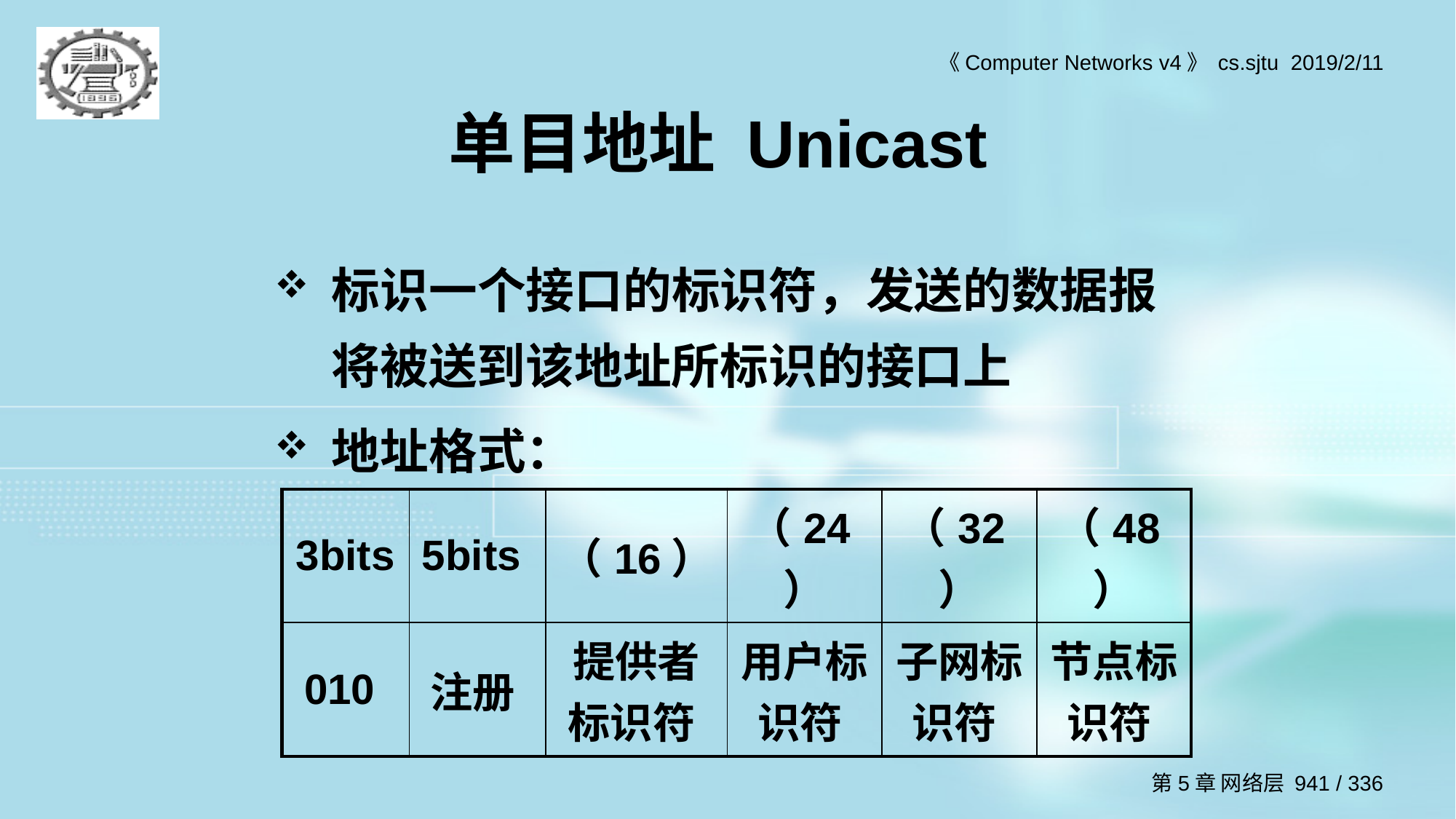

# 单目地址 Unicast
标识一个接口的标识符，发送的数据报将被送到该地址所标识的接口上
地址格式：
| 3bits | 5bits | （16） | （24） | （32） | （48） |
| --- | --- | --- | --- | --- | --- |
| 010 | 注册 | 提供者标识符 | 用户标识符 | 子网标识符 | 节点标识符 |